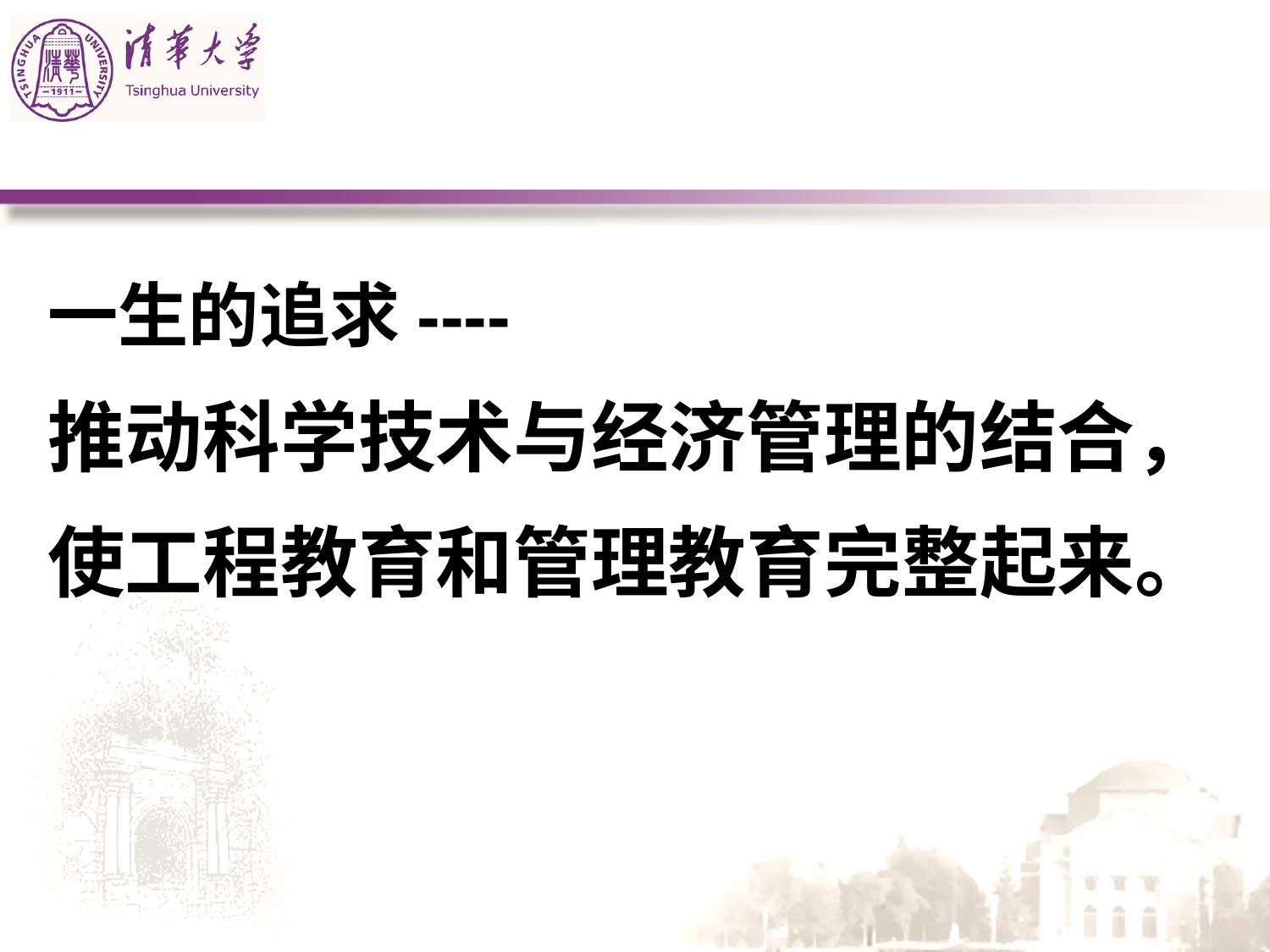

#
一生的追求----
推动科学技术与经济管理的结合，
使工程教育和管理教育完整起来。